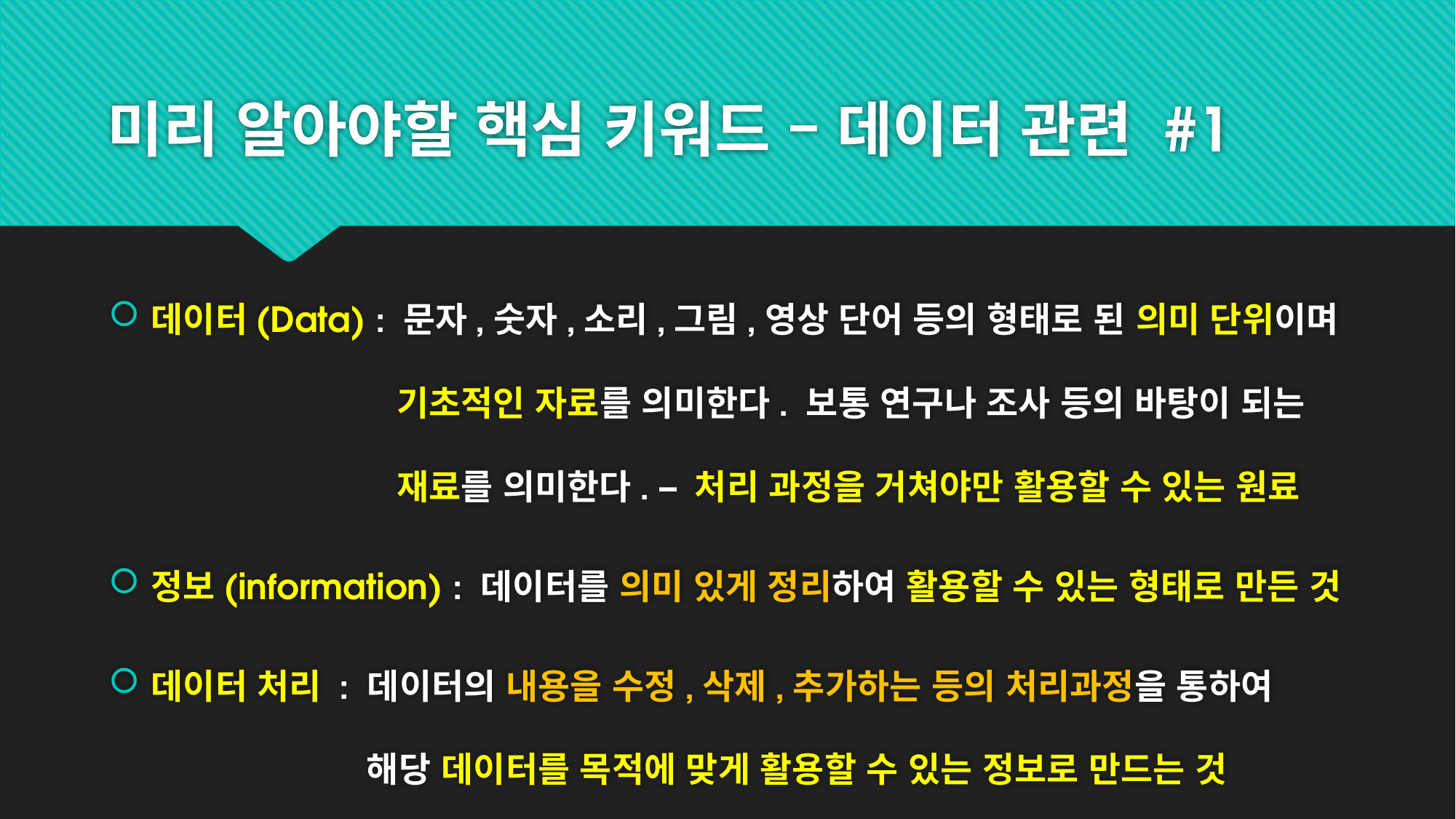

# 미리 알아야할 핵심 키워드 – 데이터 관련 #1
데이터(Data) : 문자,숫자,소리,그림,영상 단어 등의 형태로 된 의미 단위이며
                         기초적인 자료를 의미한다. 보통 연구나 조사 등의 바탕이 되는
                         재료를 의미한다. – 처리 과정을 거쳐야만 활용할 수 있는 원료
정보(information) : 데이터를 의미 있게 정리하여 활용할 수 있는 형태로 만든 것
데이터 처리 : 데이터의 내용을 수정,삭제,추가하는 등의 처리과정을 통하여
                      해당 데이터를 목적에 맞게 활용할 수 있는 정보로 만드는 것